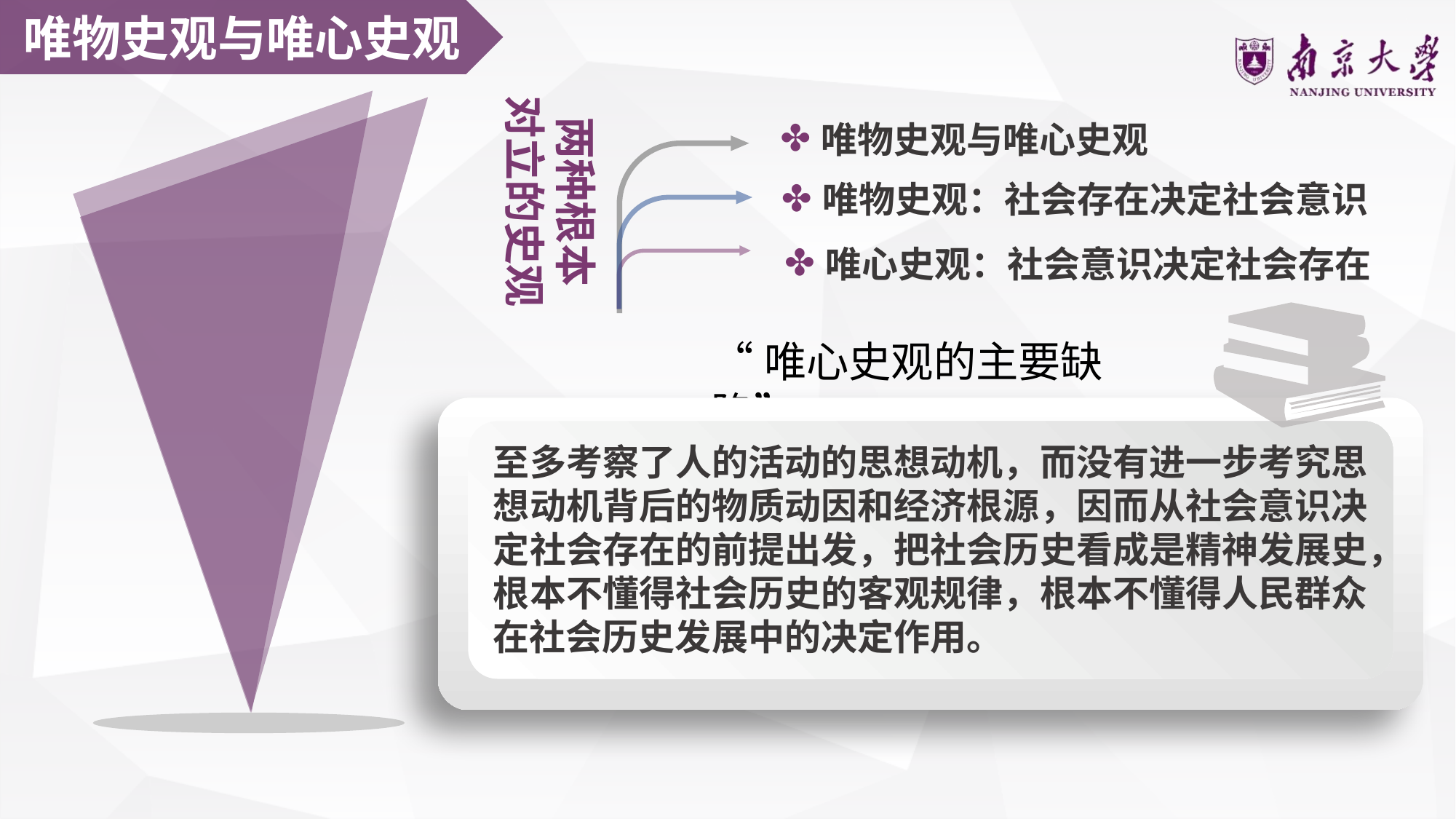

唯物史观与唯心史观
两种根本
对立的史观
唯物史观与唯心史观

唯物史观：社会存在决定社会意识

唯心史观：社会意识决定社会存在

“唯心史观的主要缺陷”

至多考察了人的活动的思想动机，而没有进一步考究思想动机背后的物质动因和经济根源，因而从社会意识决定社会存在的前提出发，把社会历史看成是精神发展史，根本不懂得社会历史的客观规律，根本不懂得人民群众在社会历史发展中的决定作用。